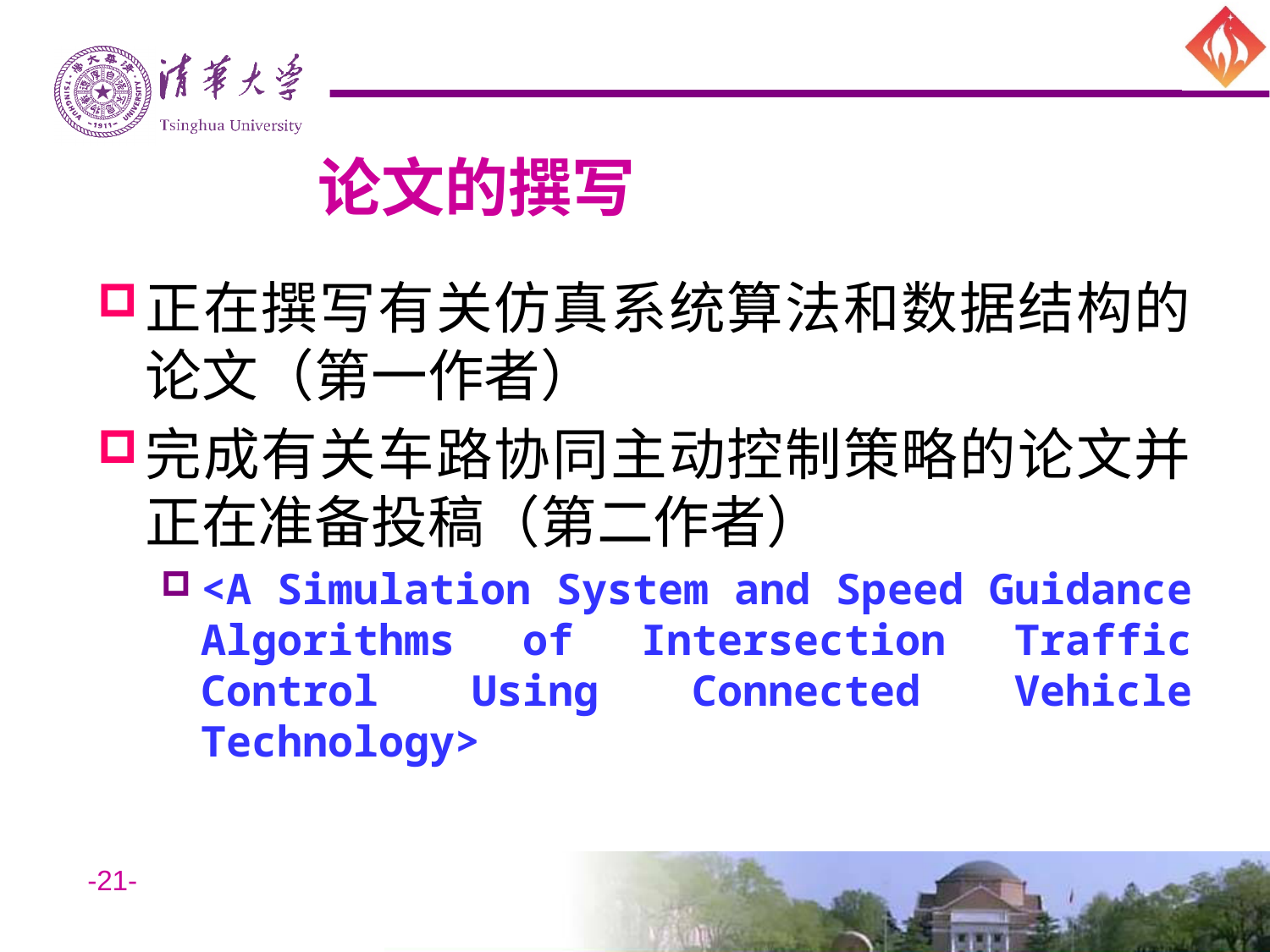

# 论文的撰写
正在撰写有关仿真系统算法和数据结构的论文（第一作者）
完成有关车路协同主动控制策略的论文并正在准备投稿（第二作者）
<A Simulation System and Speed Guidance Algorithms of Intersection Traffic Control Using Connected Vehicle Technology>